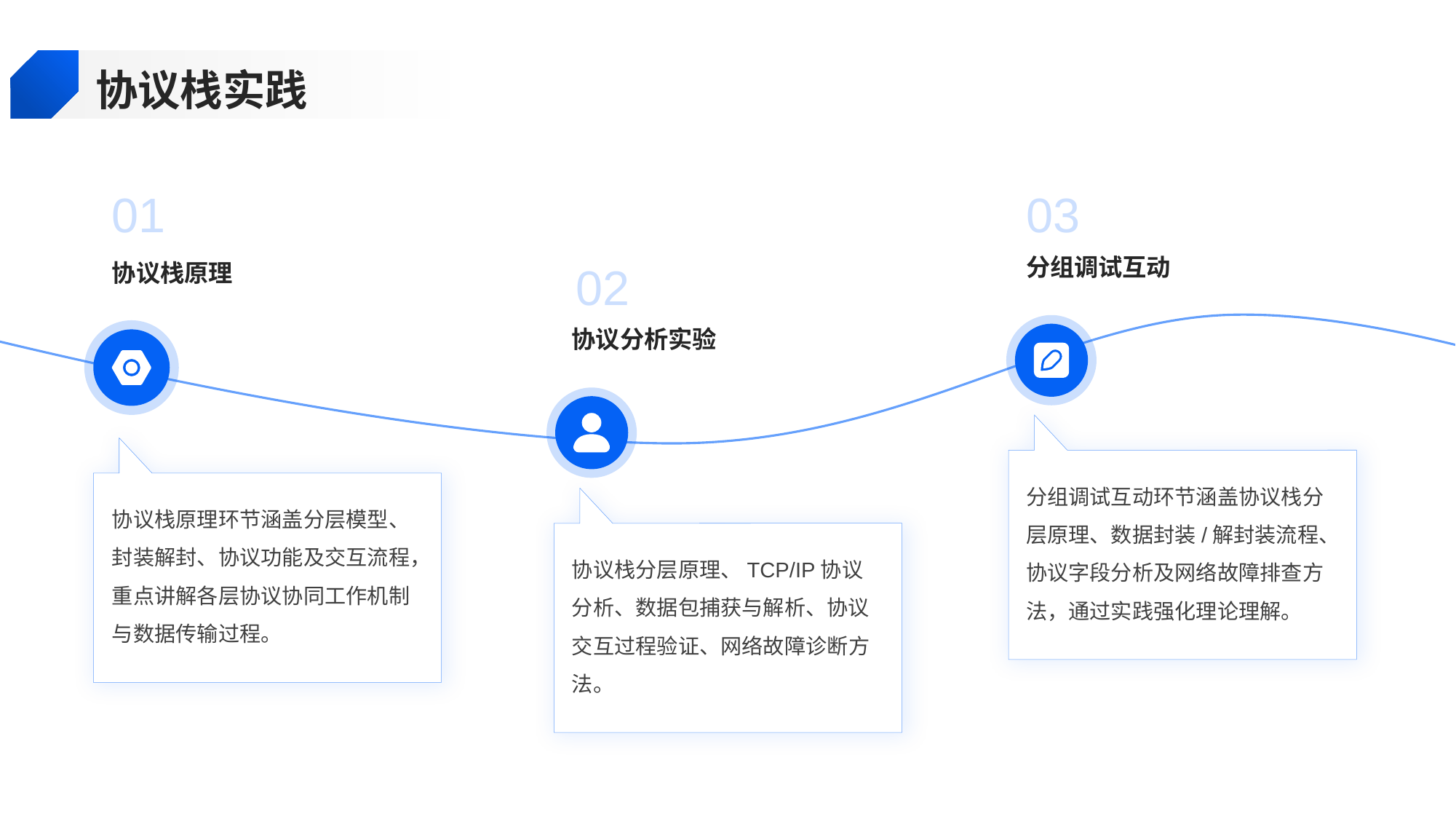

协议栈实践
01
03
分组调试互动
协议栈原理
02

协议分析实验

分组调试互动环节涵盖协议栈分层原理、数据封装/解封装流程、协议字段分析及网络故障排查方法，通过实践强化理论理解。

协议栈原理环节涵盖分层模型、封装解封、协议功能及交互流程，重点讲解各层协议协同工作机制与数据传输过程。
协议栈分层原理、TCP/IP协议分析、数据包捕获与解析、协议交互过程验证、网络故障诊断方法。